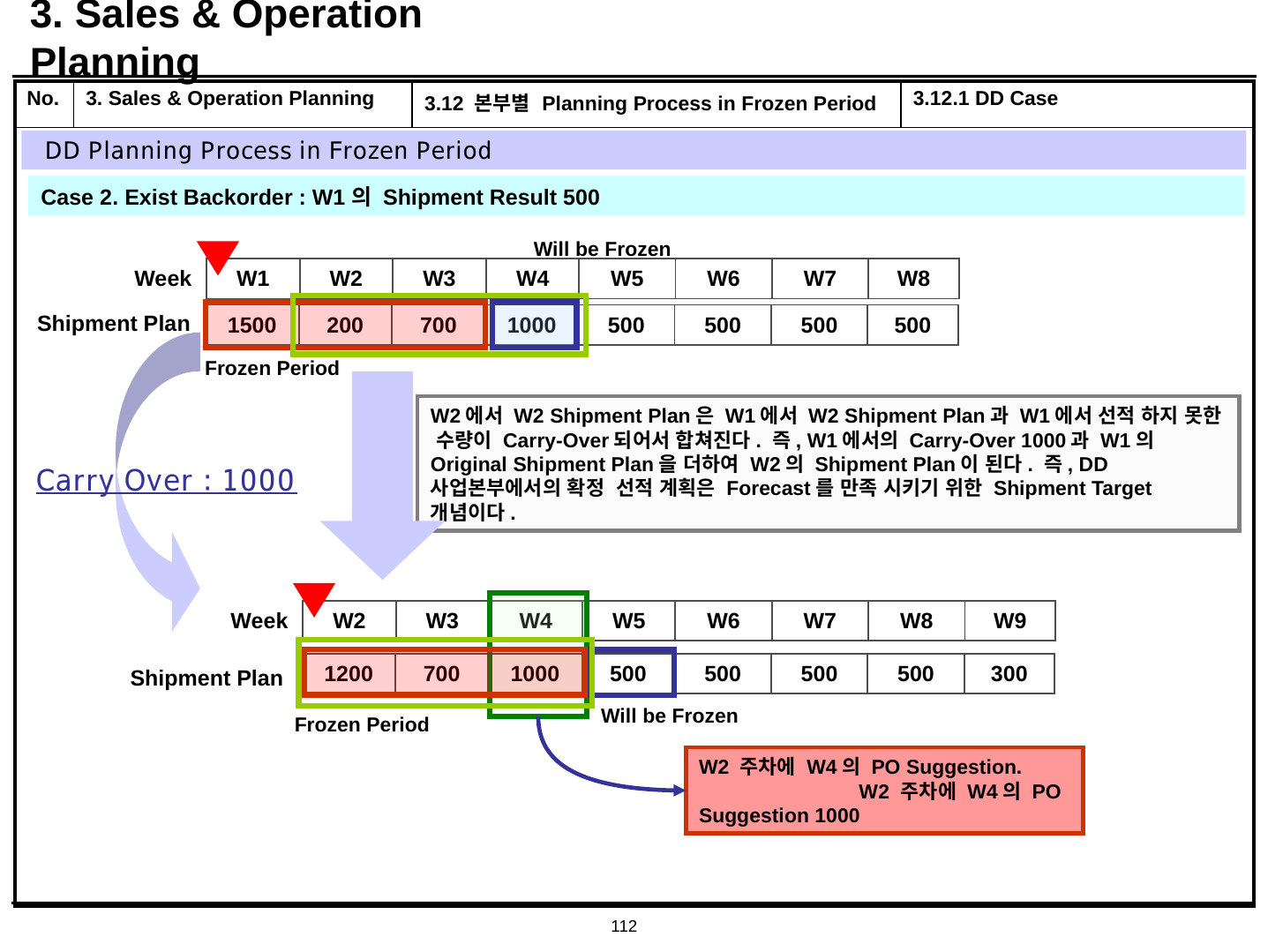

# 3. Sales & Operation Planning
| No. | 3. Sales & Operation Planning | 3.12 본부별 Planning Process in Frozen Period | 3.12.1 DD Case |
| --- | --- | --- | --- |
|  |  |  |  |
DD Planning Process in Frozen Period
Case 2. Exist Backorder : W1의 Shipment Result 500
Will be Frozen

Week
| W1 | W2 | W3 | W4 | W5 | W6 | W7 | W8 |
| --- | --- | --- | --- | --- | --- | --- | --- |

Shipment Plan
| 1500 | 200 | 700 | 1000 | 500 | 500 | 500 | 500 |
| --- | --- | --- | --- | --- | --- | --- | --- |

Frozen Period

W2에서 W2 Shipment Plan은 W1에서 W2 Shipment Plan과 W1에서 선적 하지 못한  수량이 Carry-Over되어서 합쳐진다. 즉, W1에서의 Carry-Over 1000과 W1의 Original Shipment Plan을 더하여 W2의 Shipment Plan이 된다. 즉, DD 사업본부에서의 확정  선적 계획은 Forecast를 만족 시키기 위한 Shipment Target 개념이다.
Carry Over : 1000

Week
| W2 | W3 | W4 | W5 | W6 | W7 | W8 | W9 |
| --- | --- | --- | --- | --- | --- | --- | --- |

| 1200 | 700 | 1000 | 500 | 500 | 500 | 500 | 300 |
| --- | --- | --- | --- | --- | --- | --- | --- |
         Shipment Plan
Will be Frozen
Frozen Period
W2 주차에 W4의 PO Suggestion.                                     W2 주차에 W4의 PO Suggestion 1000
112